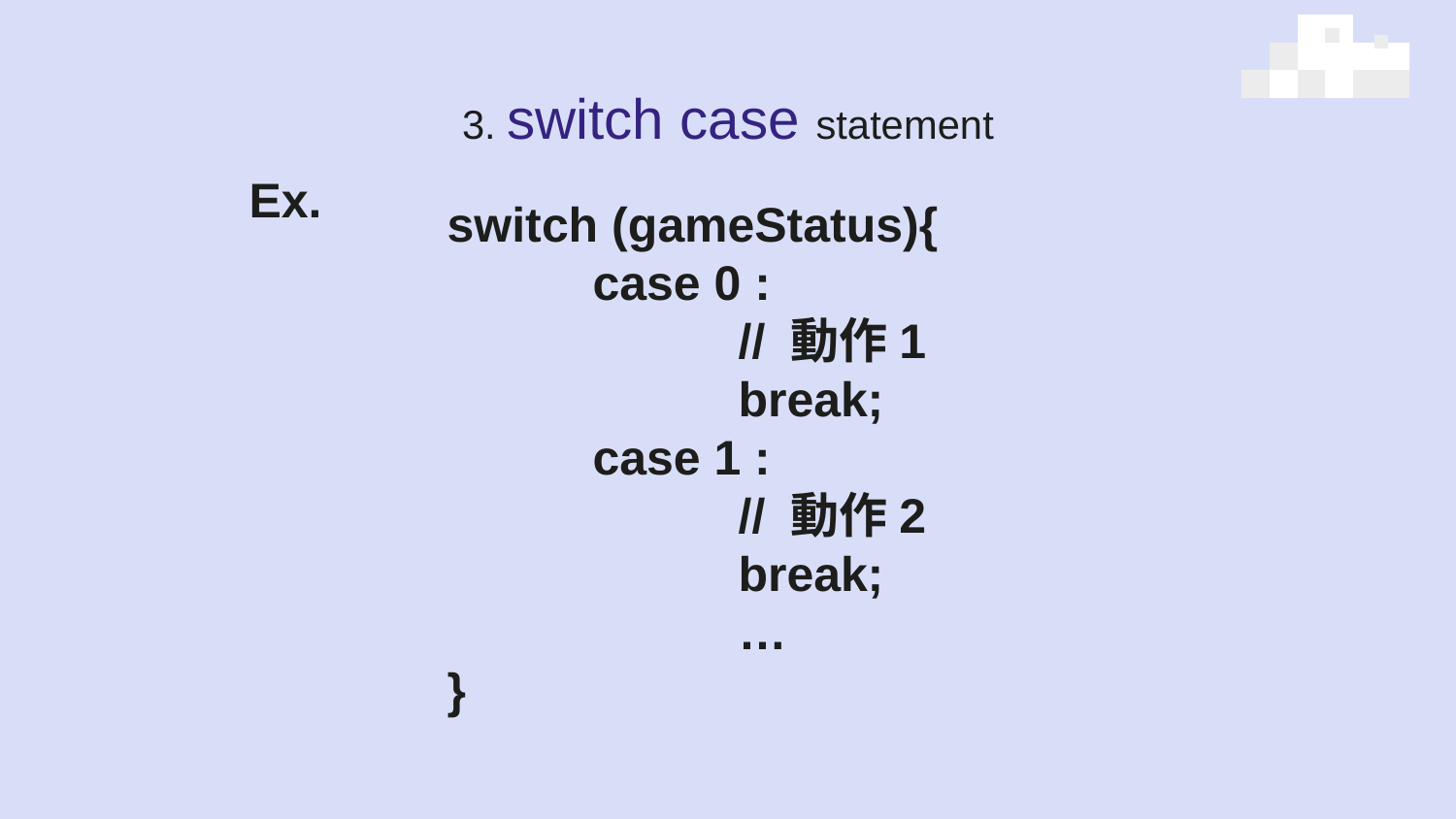

# 3. switch case statement
Ex.
switch (gameStatus){
	case 0 :
		// 動作1
		break;
	case 1 :
		// 動作2
		break;
		…
}